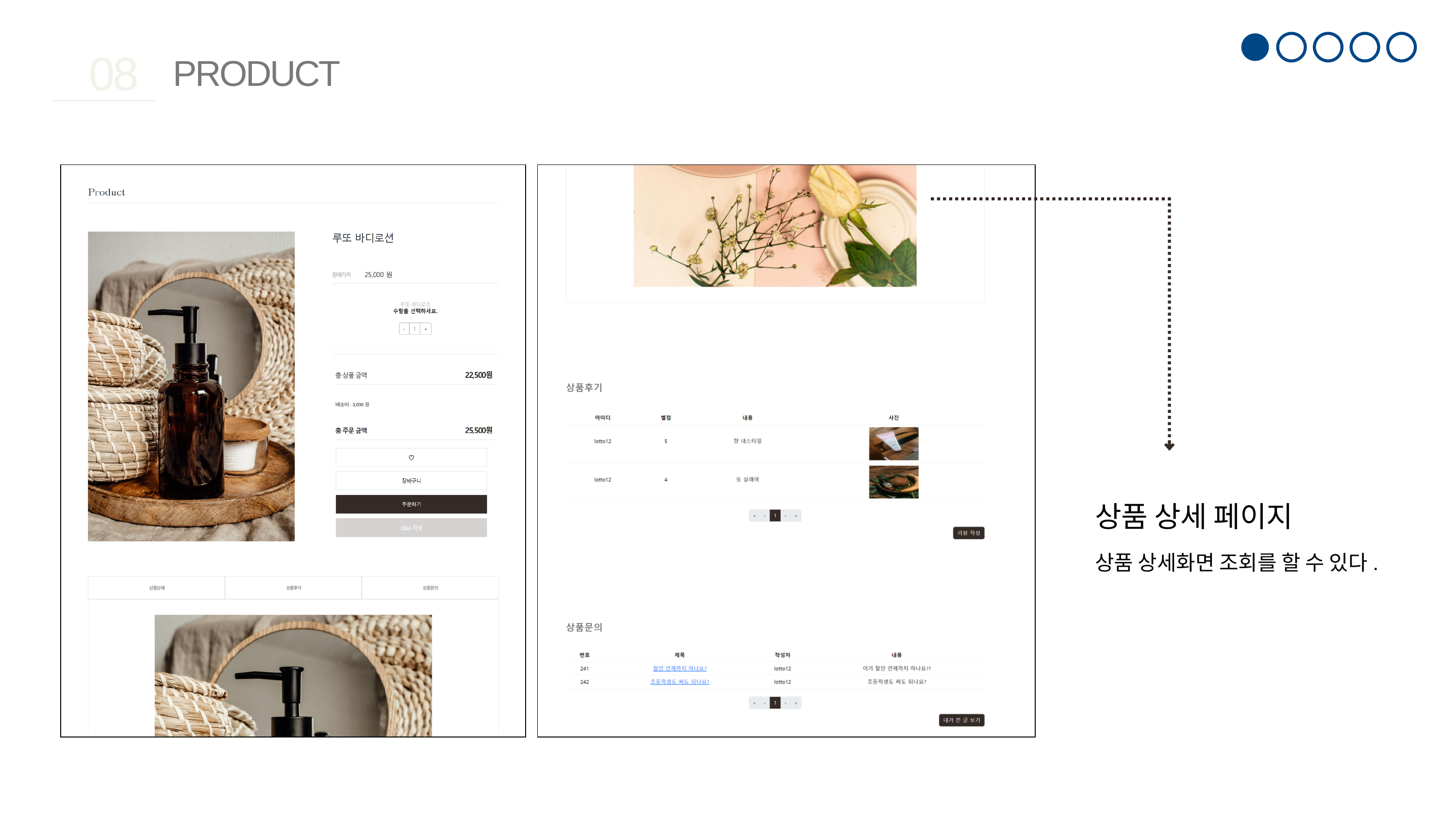

08
PRODUCT

상품 상세 페이지
상품 상세화면 조회를 할 수 있다.